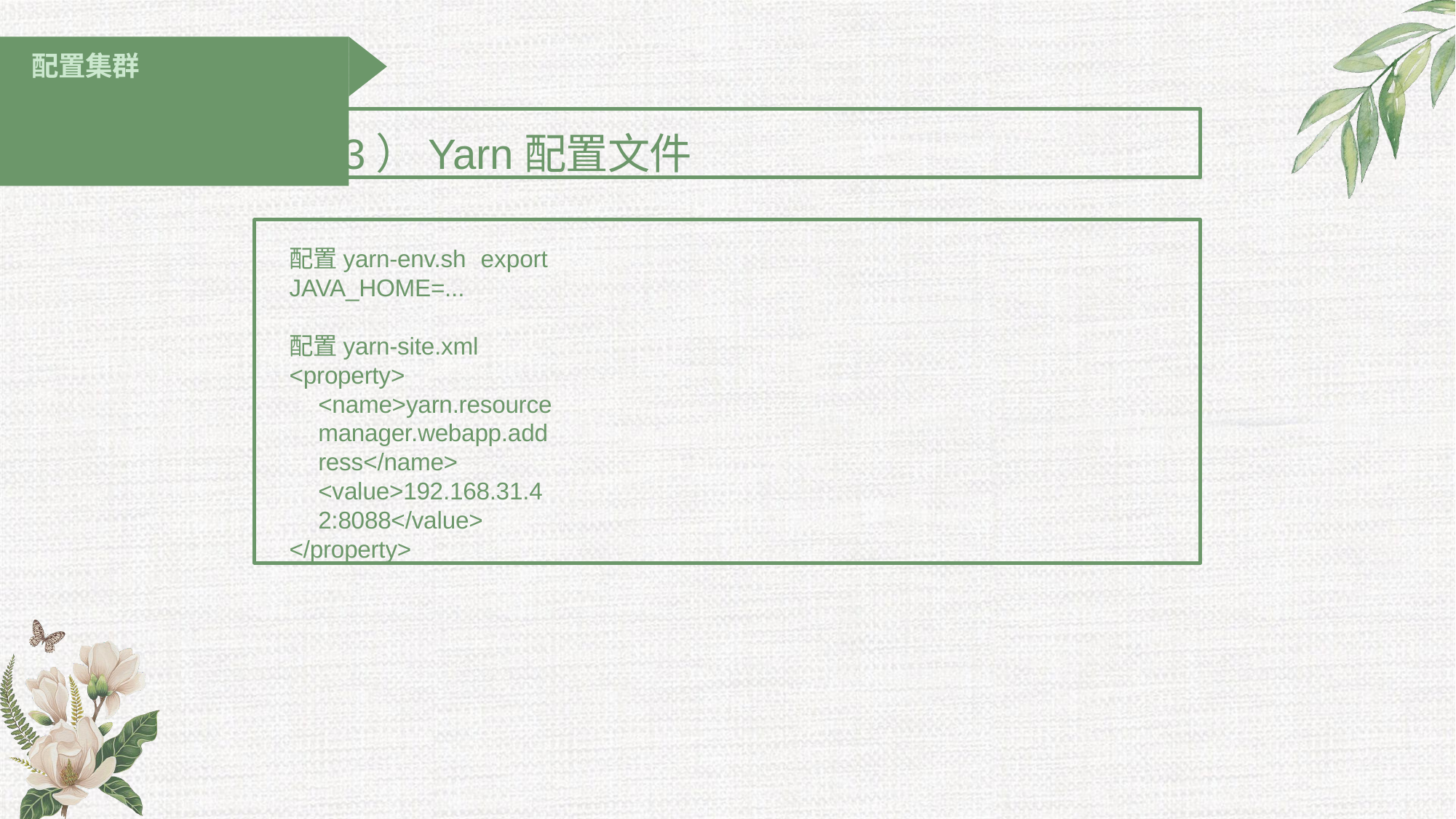

# 配置集群
（3）Yarn配置文件
配置yarn-env.sh export JAVA_HOME=...
配置yarn-site.xml
<property>
<name>yarn.resourcemanager.webapp.address</name>
<value>192.168.31.42:8088</value>
</property>